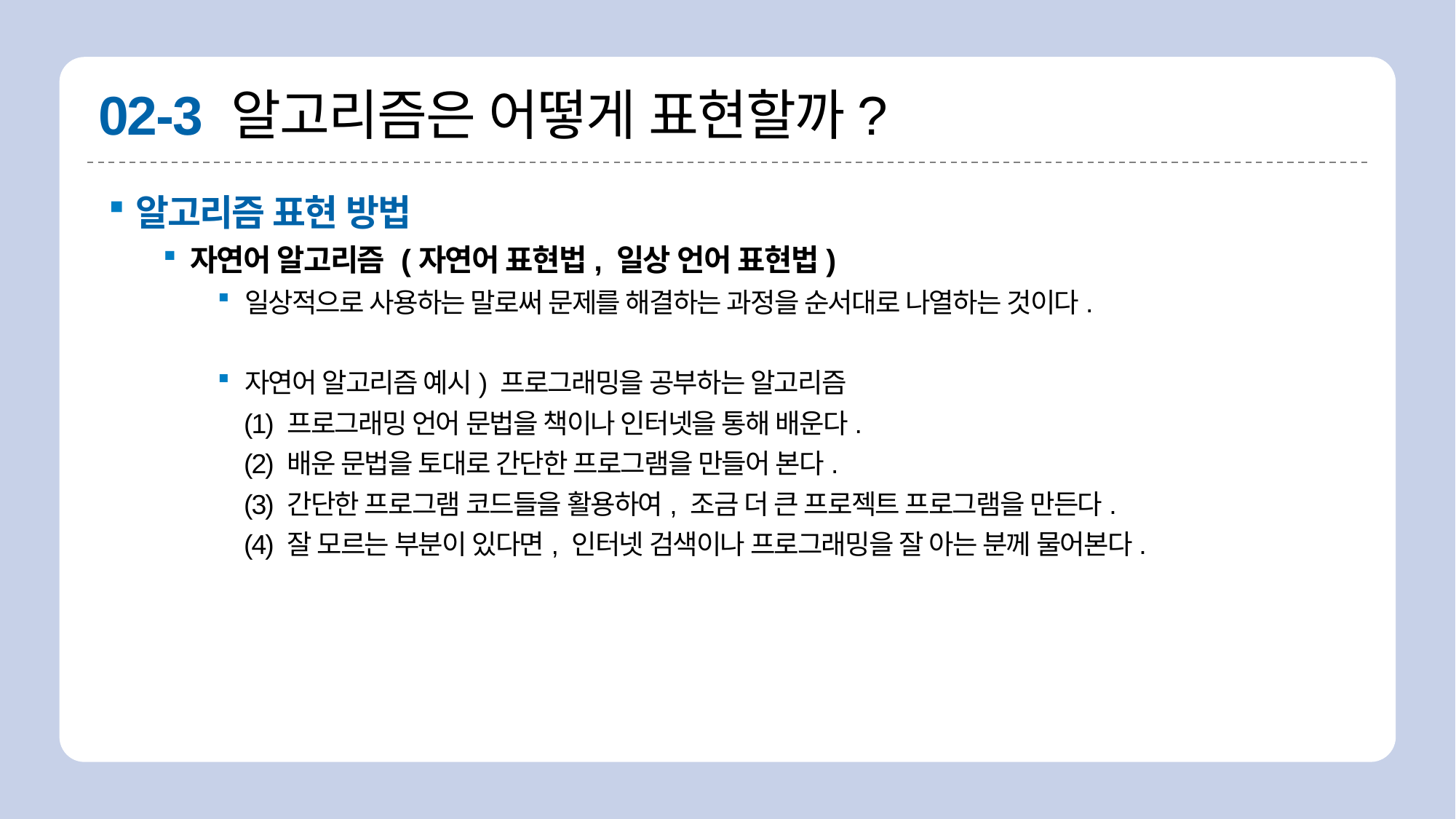

# 02-3 알고리즘은 어떻게 표현할까?
알고리즘 표현 방법
자연어 알고리즘 (자연어 표현법, 일상 언어 표현법)
일상적으로 사용하는 말로써 문제를 해결하는 과정을 순서대로 나열하는 것이다.

자연어 알고리즘 예시) 프로그래밍을 공부하는 알고리즘
    (1) 프로그래밍 언어 문법을 책이나 인터넷을 통해 배운다.
    (2) 배운 문법을 토대로 간단한 프로그램을 만들어 본다.
    (3) 간단한 프로그램 코드들을 활용하여, 조금 더 큰 프로젝트 프로그램을 만든다.
    (4) 잘 모르는 부분이 있다면, 인터넷 검색이나 프로그래밍을 잘 아는 분께 물어본다.